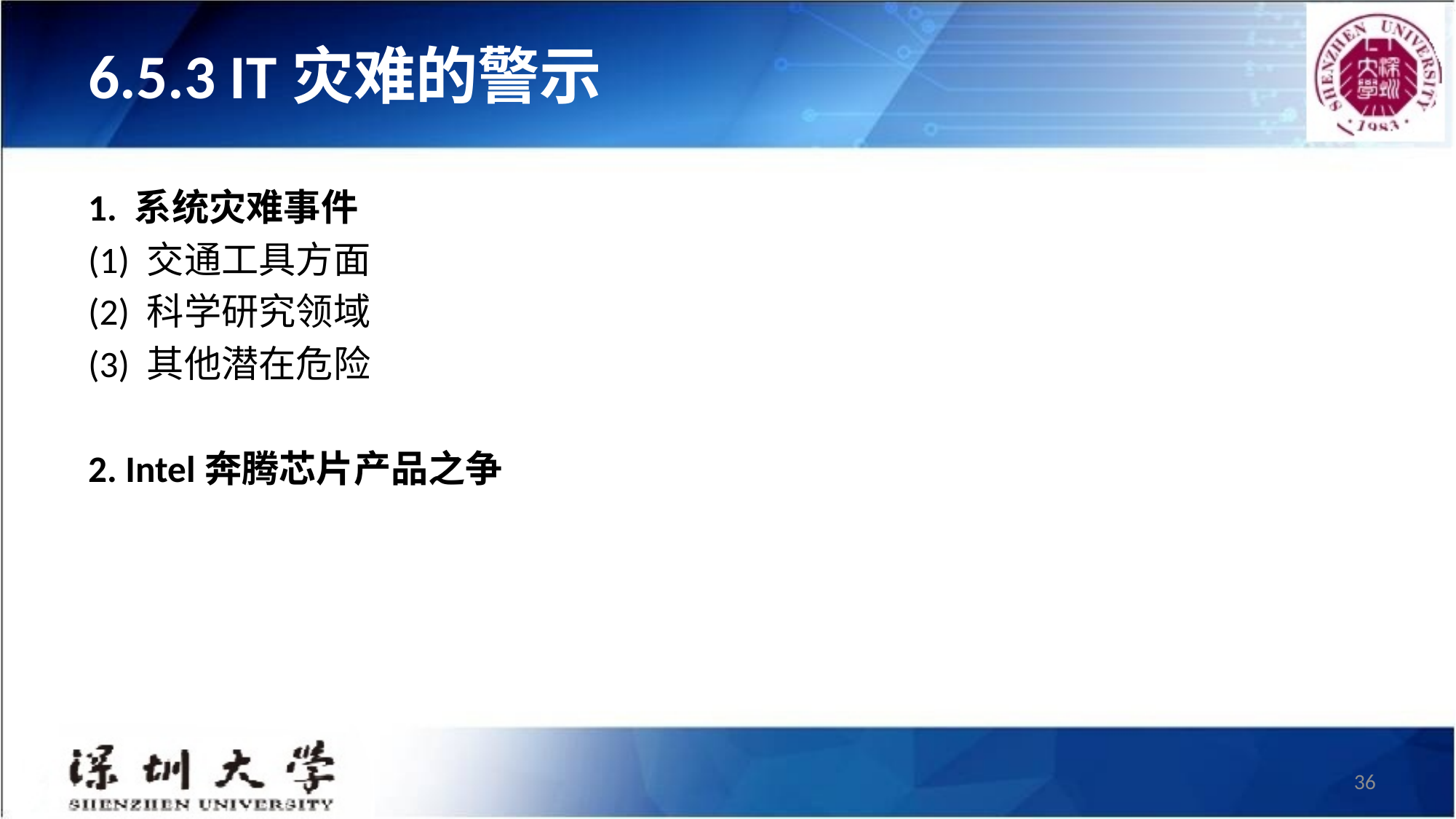

# 6.5.3 IT灾难的警示
1. 系统灾难事件
(1) 交通工具方面
(2) 科学研究领域
(3) 其他潜在危险

2. Intel奔腾芯片产品之争

36